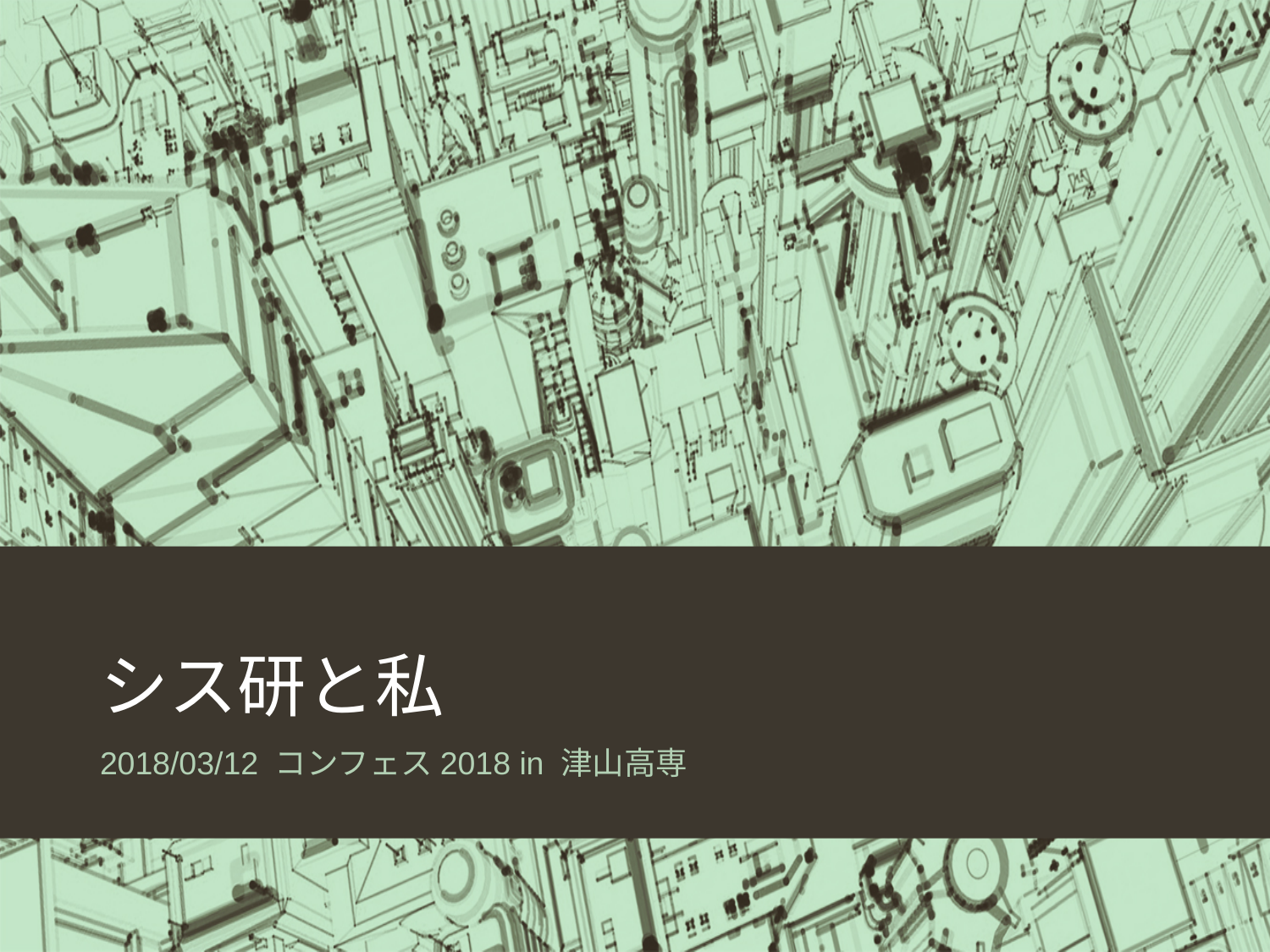

# シス研と私
2018/03/12 コンフェス2018 in 津山高専
情報システム系2年 末田貴一